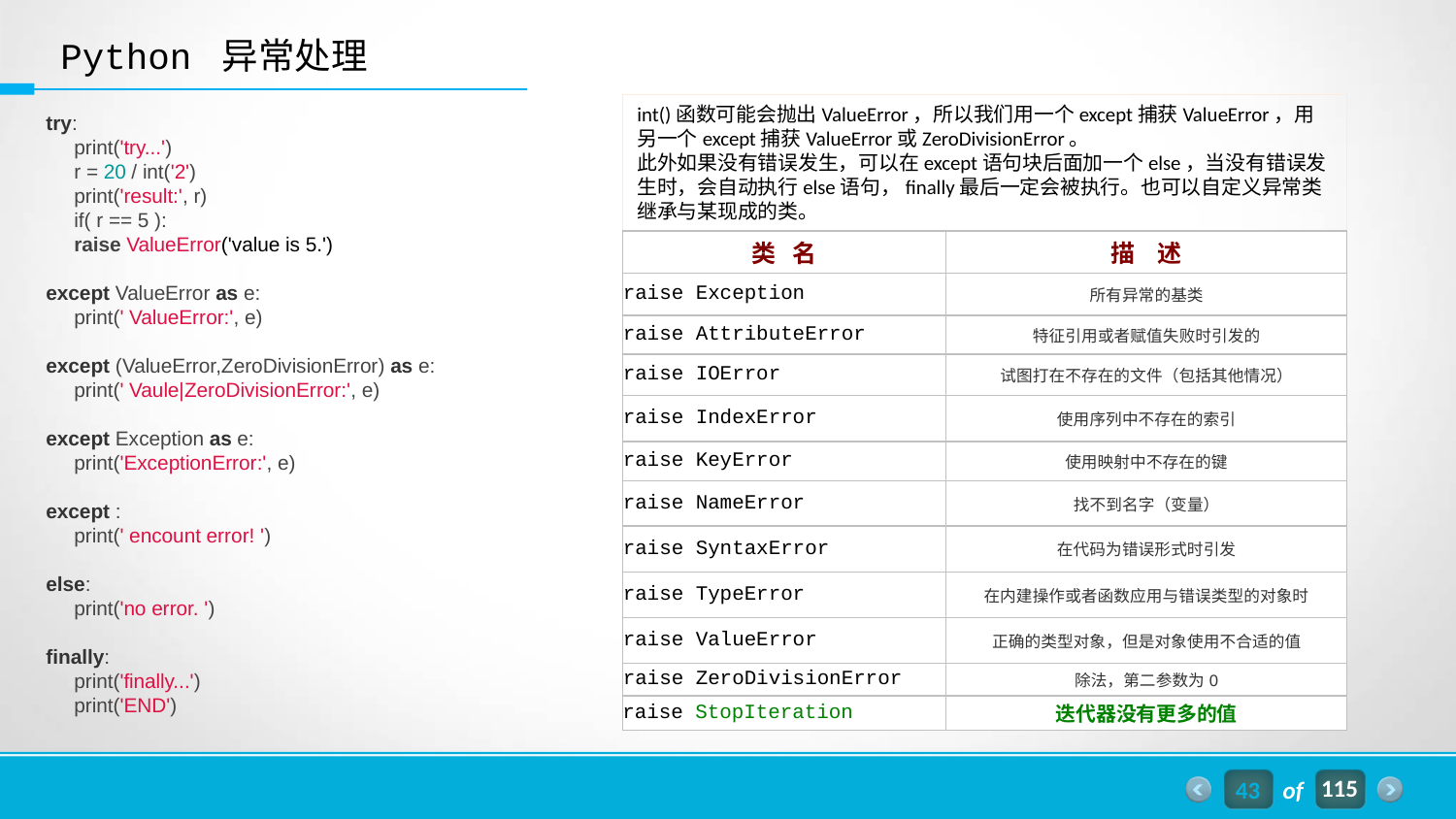

Python 异常处理

int()函数可能会抛出ValueError，所以我们用一个except捕获ValueError，用另一个except捕获ValueError或ZeroDivisionError。
此外如果没有错误发生，可以在except语句块后面加一个else，当没有错误发生时，会自动执行else语句，finally最后一定会被执行。也可以自定义异常类继承与某现成的类。
try:
     print('try...')
     r = 20 / int('2')
     print('result:', r)
     if( r == 5 ):
     raise ValueError('value is 5.')

except ValueError as e:
     print(' ValueError:', e)

except (ValueError,ZeroDivisionError) as e:
     print(' Vaule|ZeroDivisionError:', e)

except Exception as e:
     print('ExceptionError:', e)

except :
     print(' encount error! ')

else:
     print('no error. ')

finally:
     print('finally...')
     print('END')
| 类 名 | 描 述 |
| --- | --- |
| raise Exception | 所有异常的基类 |
| raise AttributeError | 特征引用或者赋值失败时引发的 |
| raise IOError | 试图打在不存在的文件（包括其他情况） |
| raise IndexError | 使用序列中不存在的索引 |
| raise KeyError | 使用映射中不存在的键 |
| raise NameError | 找不到名字（变量） |
| raise SyntaxError | 在代码为错误形式时引发 |
| raise TypeError | 在内建操作或者函数应用与错误类型的对象时 |
| raise ValueError | 正确的类型对象，但是对象使用不合适的值 |
| raise ZeroDivisionError | 除法，第二参数为0 |
| raise StopIteration | 迭代器没有更多的值 |
43